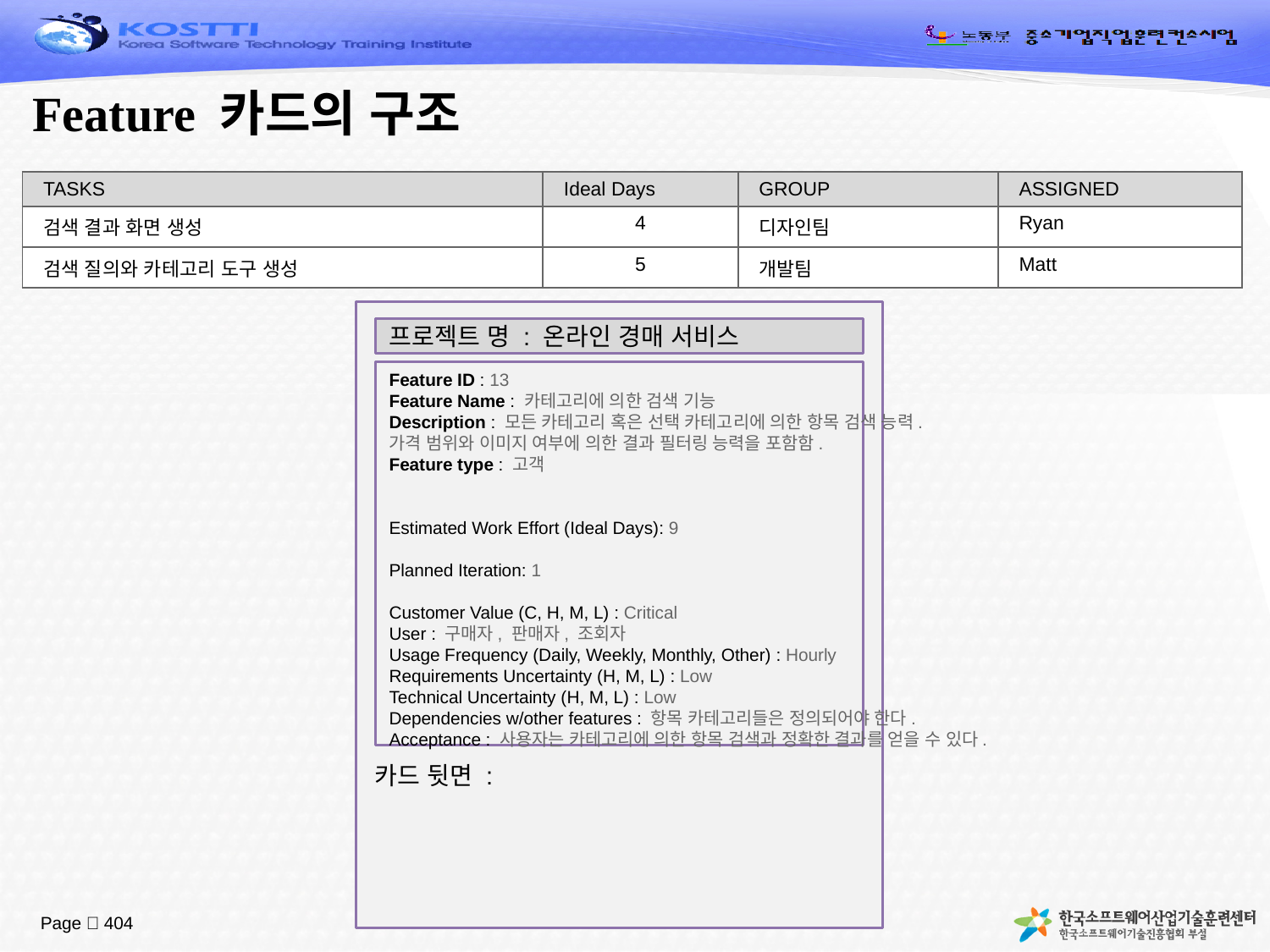

# Feature 카드의 구조
| TASKS | Ideal Days | GROUP | ASSIGNED |
| --- | --- | --- | --- |
| 검색 결과 화면 생성 | 4 | 디자인팀 | Ryan |
| 검색 질의와 카테고리 도구 생성 | 5 | 개발팀 | Matt |

프로젝트 명 : 온라인 경매 서비스
Feature ID : 13
Feature Name : 카테고리에 의한 검색 기능
Description : 모든 카테고리 혹은 선택 카테고리에 의한 항목 검색 능력.
가격 범위와 이미지 여부에 의한 결과 필터링 능력을 포함함.
Feature type : 고객

Estimated Work Effort (Ideal Days): 9

Planned Iteration: 1

Customer Value (C, H, M, L) : Critical
User : 구매자, 판매자, 조회자
Usage Frequency (Daily, Weekly, Monthly, Other) : Hourly
Requirements Uncertainty (H, M, L) : Low
Technical Uncertainty (H, M, L) : Low
Dependencies w/other features : 항목 카테고리들은 정의되어야 한다.
Acceptance : 사용자는 카테고리에 의한 항목 검색과 정확한 결과를 얻을 수 있다.
카드 뒷면 :